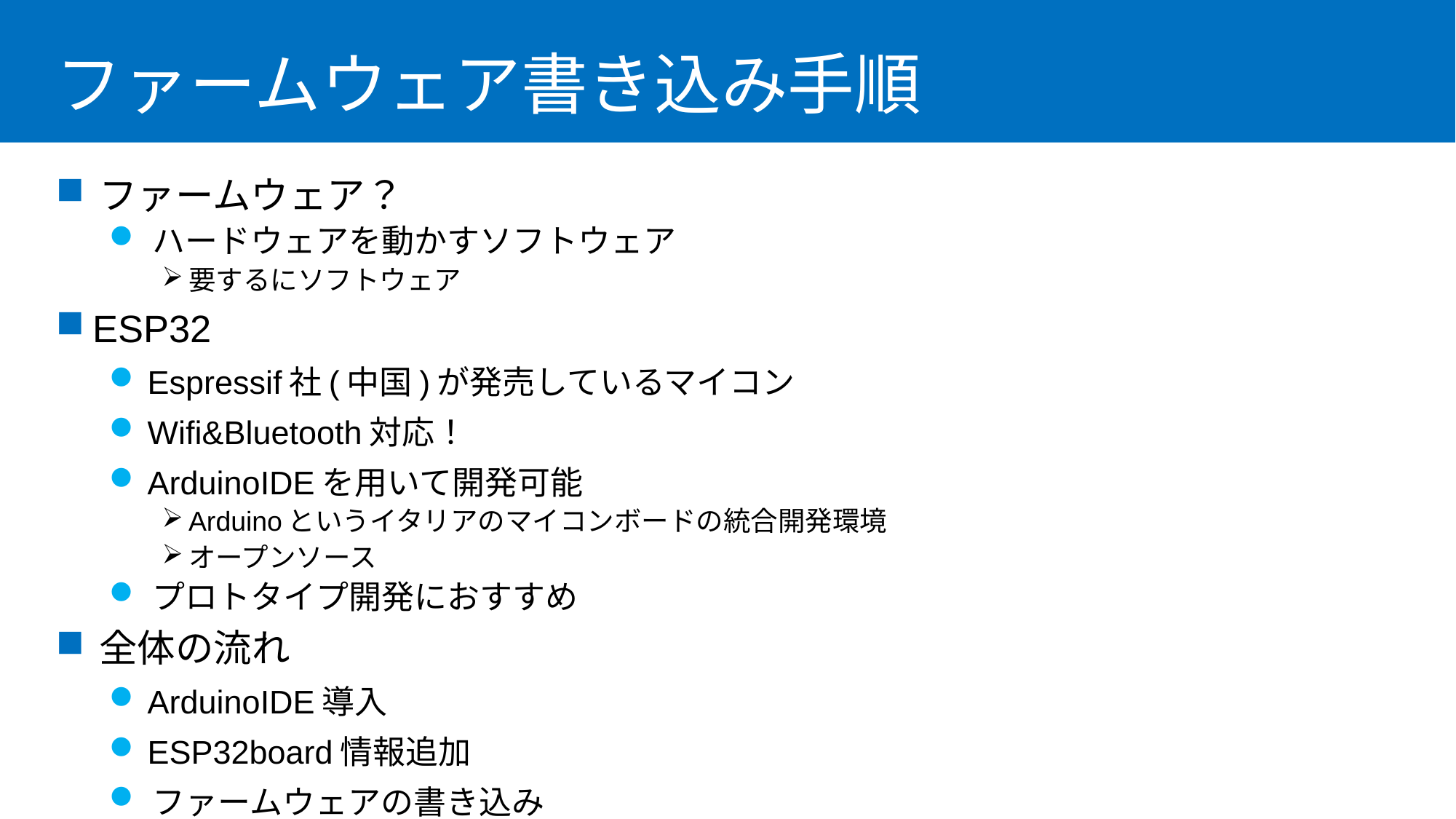

# ファームウェア書き込み手順
 ファームウェア？
 ハードウェアを動かすソフトウェア
要するにソフトウェア
 ESP32
 Espressif社(中国)が発売しているマイコン
 Wifi&Bluetooth対応！
 ArduinoIDEを用いて開発可能
Arduinoというイタリアのマイコンボードの統合開発環境
オープンソース
 プロトタイプ開発におすすめ
 全体の流れ
 ArduinoIDE導入
 ESP32board情報追加
 ファームウェアの書き込み